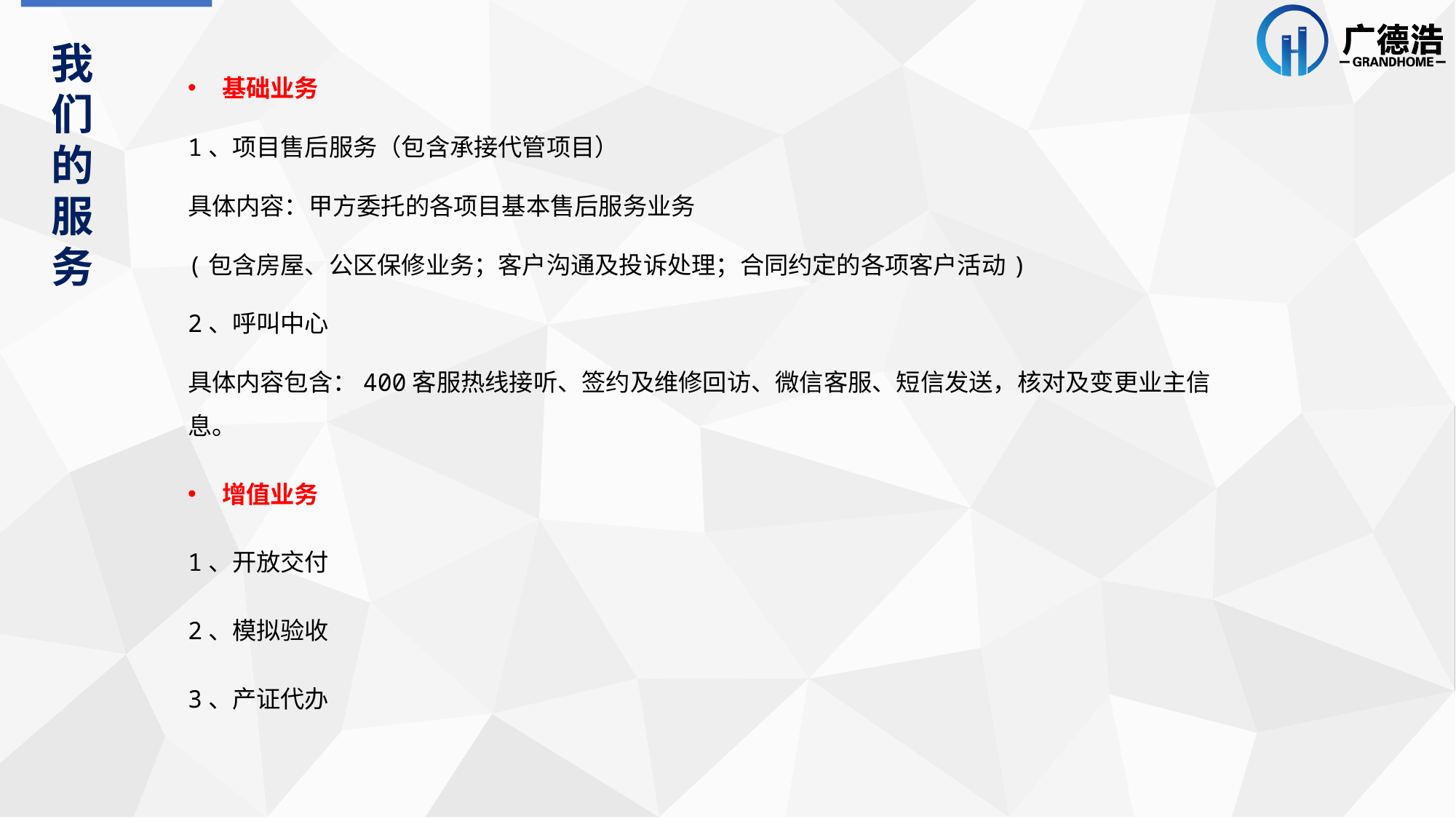

我们的服务
基础业务
1、项目售后服务（包含承接代管项目）
具体内容：甲方委托的各项目基本售后服务业务
(包含房屋、公区保修业务；客户沟通及投诉处理；合同约定的各项客户活动)
2、呼叫中心
具体内容包含：400客服热线接听、签约及维修回访、微信客服、短信发送，核对及变更业主信息。
增值业务
1、开放交付
2、模拟验收
3、产证代办